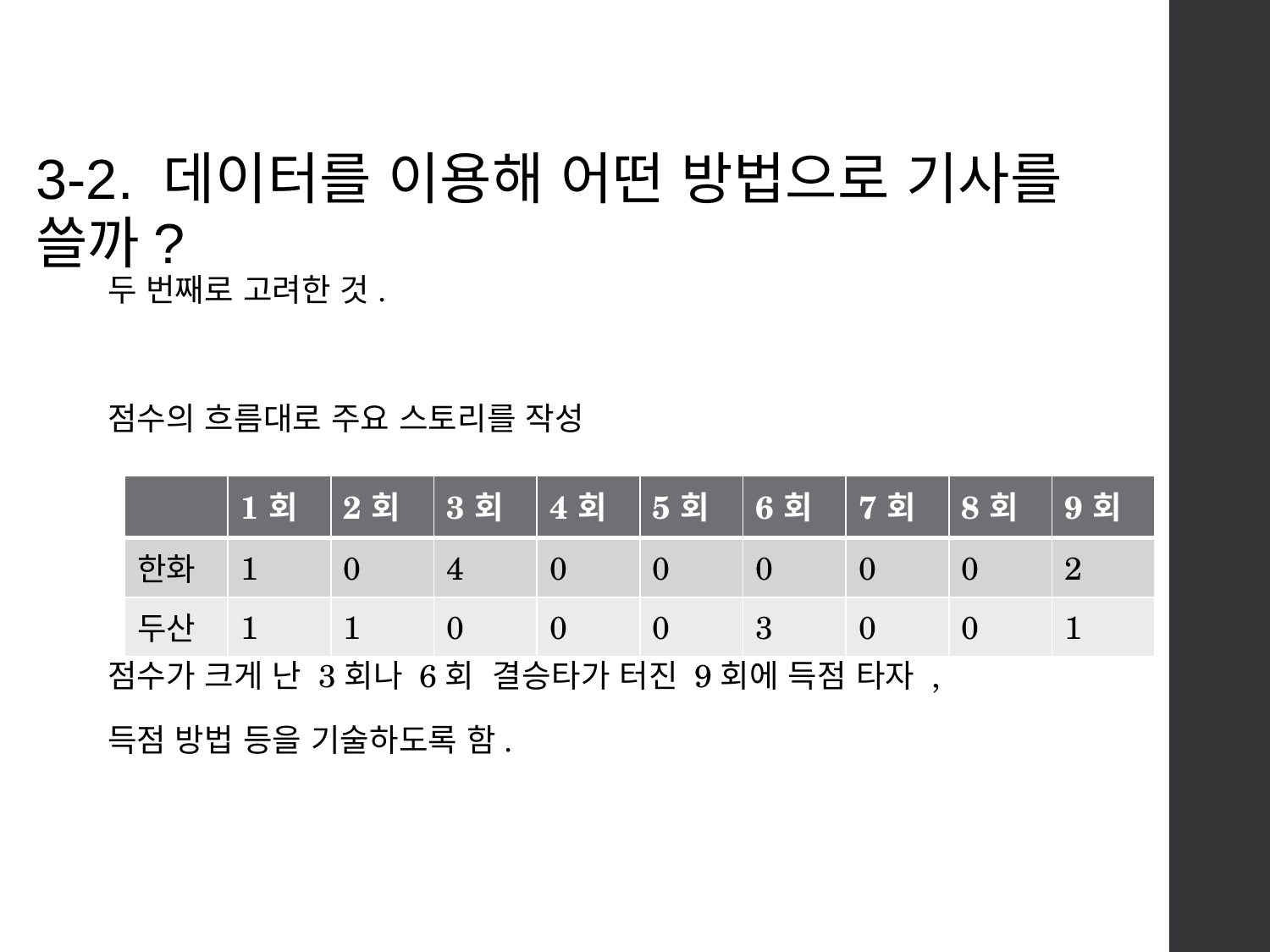

3-2. 데이터를 이용해 어떤 방법으로 기사를 쓸까?

두 번째로 고려한 것.

점수의 흐름대로 주요 스토리를 작성

점수가 크게 난 3회나 6회  결승타가 터진 9회에 득점 타자 ,
득점 방법 등을 기술하도록 함.

|  | 1회 | 2회 | 3회 | 4회 | 5회 | 6회 | 7회 | 8회 | 9회 |
| --- | --- | --- | --- | --- | --- | --- | --- | --- | --- |
| 한화 | 1 | 0 | 4 | 0 | 0 | 0 | 0 | 0 | 2 |
| 두산 | 1 | 1 | 0 | 0 | 0 | 3 | 0 | 0 | 1 |